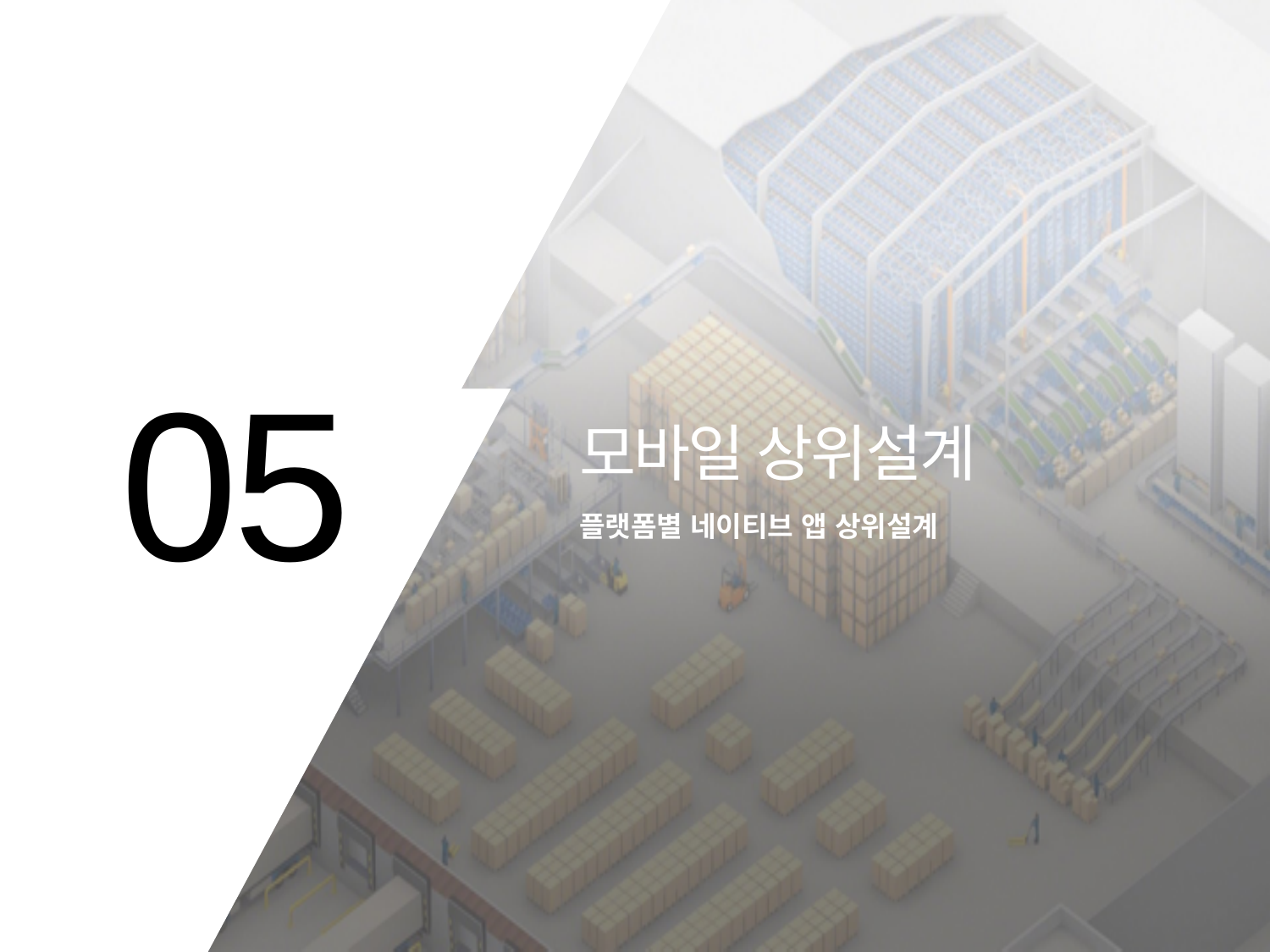

05
모바일 상위설계
플랫폼별 네이티브 앱 상위설계